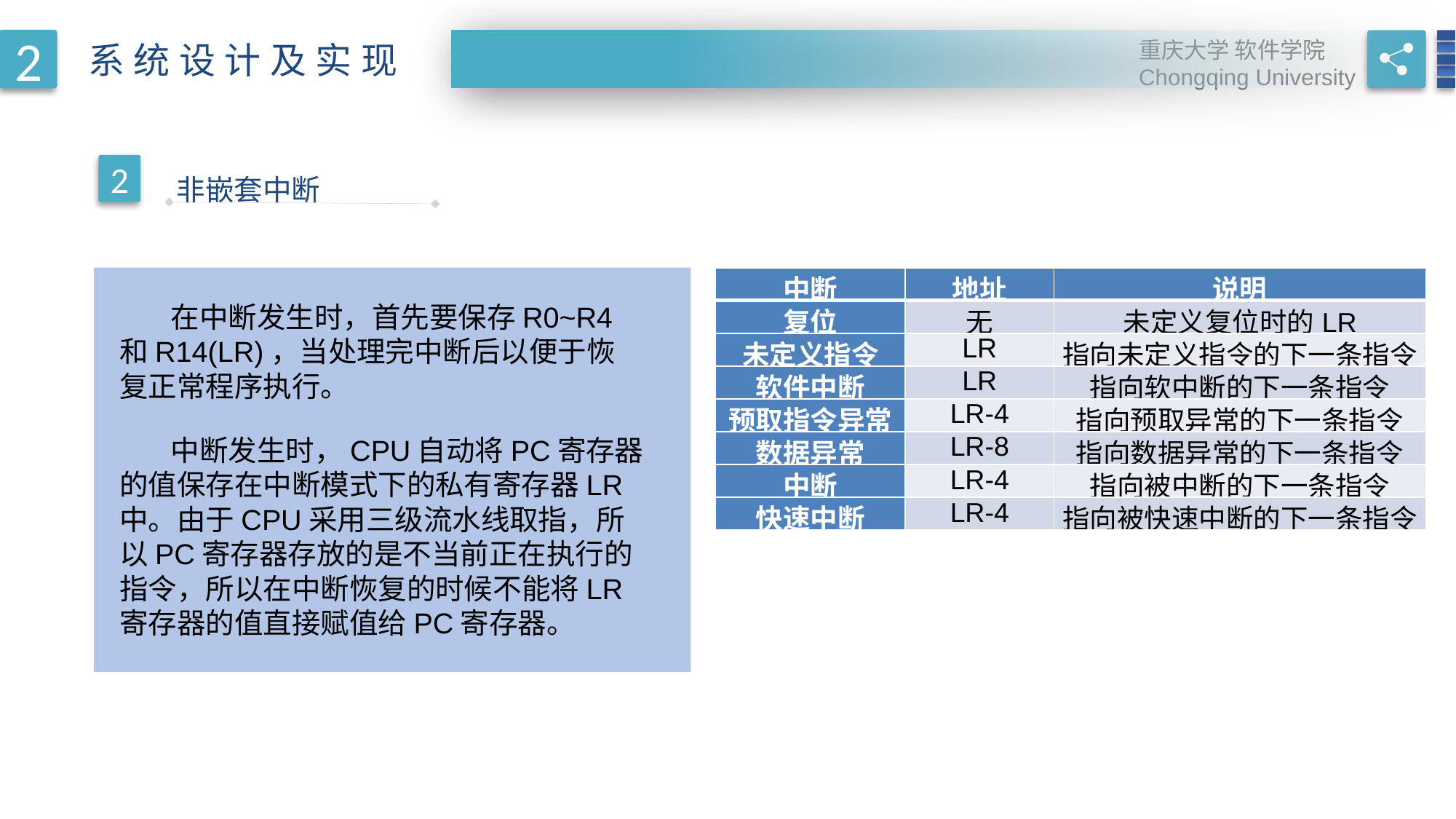

2
重庆大学 软件学院
Chongqing University

系统设计及实现
RESEARCH BACKGROUNDS
2
非嵌套中断

| 中断 | 地址 | 说明 |
| --- | --- | --- |
| 复位 | 无 | 未定义复位时的LR |
| 未定义指令 | LR | 指向未定义指令的下一条指令 |
| 软件中断 | LR | 指向软中断的下一条指令 |
| 预取指令异常 | LR-4 | 指向预取异常的下一条指令 |
| 数据异常 | LR-8 | 指向数据异常的下一条指令 |
| 中断 | LR-4 | 指向被中断的下一条指令 |
| 快速中断 | LR-4 | 指向被快速中断的下一条指令 |
       在中断发生时，首先要保存R0~R4和R14(LR)，当处理完中断后以便于恢复正常程序执行。
       中断发生时，CPU自动将PC寄存器的值保存在中断模式下的私有寄存器LR中。由于CPU采用三级流水线取指，所以PC寄存器存放的是不当前正在执行的指令，所以在中断恢复的时候不能将LR寄存器的值直接赋值给PC寄存器。